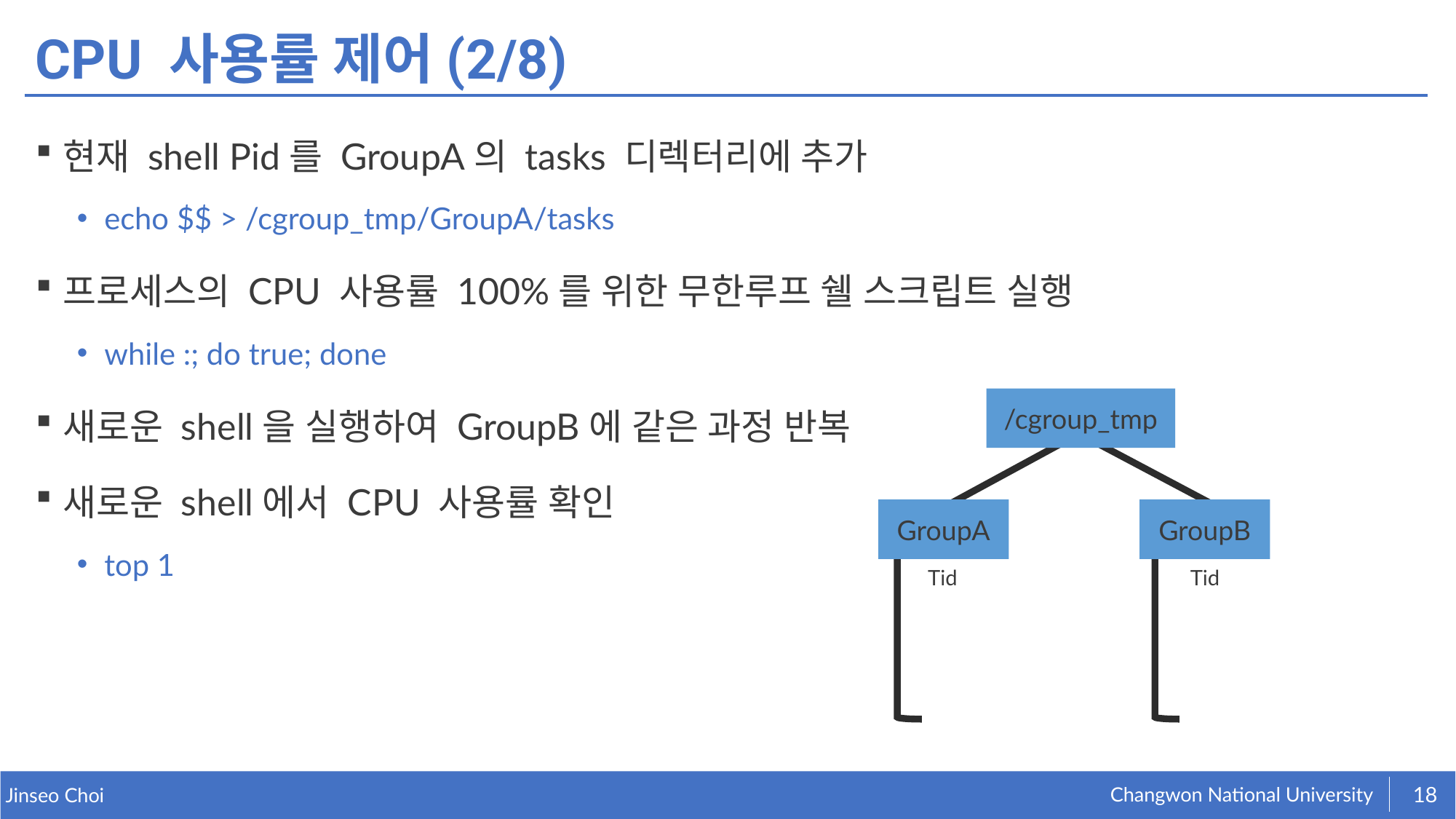

# CPU 사용률 제어(2/8)
현재 shell ​Pid를 GroupA의 tasks 디렉터리에 추가
echo $$ > /cgroup_tmp/GroupA/tasks
프로세스의 CPU 사용률 100%를 위한 무한루프 쉘 스크립트 실행
while :; do true; done
새로운 shell을 실행하여 GroupB에 같은 과정 반복
새로운 shell에서 CPU 사용률 확인
top 1

/cgroup_tmp
GroupA
GroupB

Tid

Tid

18